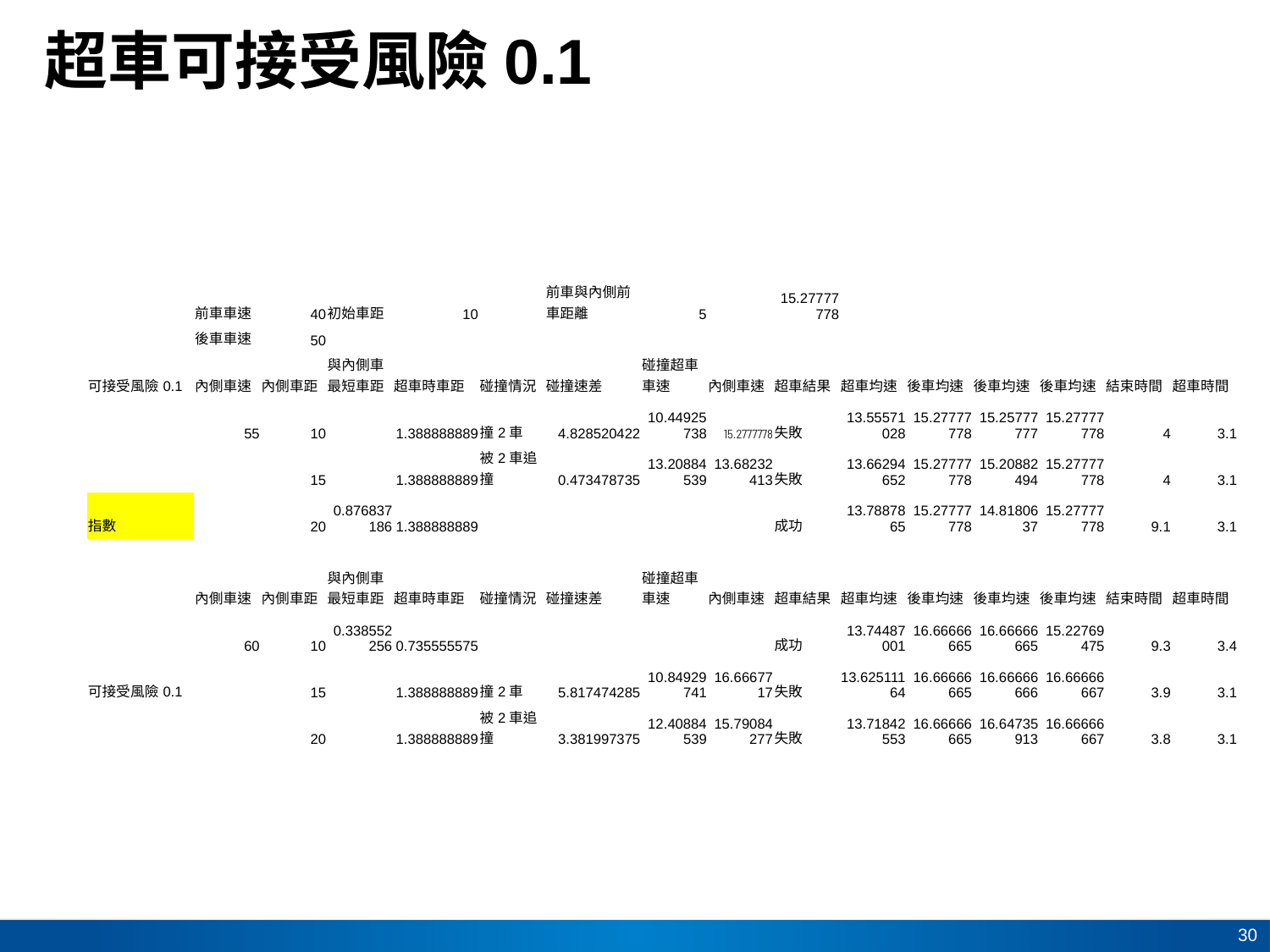

# 超車可接受風險0.1
|  | 前車車速 | 40 | 初始車距 | 10 |  | 前車與內側前車距離 | 5 |  | 15.27777778 |  |  |  |  |  |  |
| --- | --- | --- | --- | --- | --- | --- | --- | --- | --- | --- | --- | --- | --- | --- | --- |
|  | 後車車速 | 50 |  |  |  |  |  |  |  |  |  |  |  |  |  |
| 可接受風險0.1 | 內側車速 | 內側車距 | 與內側車最短車距 | 超車時車距 | 碰撞情況 | 碰撞速差 | 碰撞超車車速 | 內側車速 | 超車結果 | 超車均速 | 後車均速 | 後車均速 | 後車均速 | 結束時間 | 超車時間 |
|  | 55 | 10 |  | 1.388888889 | 撞2車 | 4.828520422 | 10.44925738 | 15.2777778 | 失敗 | 13.55571028 | 15.27777778 | 15.25777777 | 15.27777778 | 4 | 3.1 |
|  |  | 15 |  | 1.388888889 | 被2車追撞 | 0.473478735 | 13.20884539 | 13.68232413 | 失敗 | 13.66294652 | 15.27777778 | 15.20882494 | 15.27777778 | 4 | 3.1 |
| 指數 |  | 20 | 0.876837186 | 1.388888889 |  |  |  |  | 成功 | 13.7887865 | 15.27777778 | 14.8180637 | 15.27777778 | 9.1 | 3.1 |
|  |  |  |  |  |  |  |  |  |  |  |  |  |  |  |  |
|  | 內側車速 | 內側車距 | 與內側車最短車距 | 超車時車距 | 碰撞情況 | 碰撞速差 | 碰撞超車車速 | 內側車速 | 超車結果 | 超車均速 | 後車均速 | 後車均速 | 後車均速 | 結束時間 | 超車時間 |
|  | 60 | 10 | 0.338552256 | 0.735555575 |  |  |  |  | 成功 | 13.74487001 | 16.66666665 | 16.66666665 | 15.22769475 | 9.3 | 3.4 |
| 可接受風險0.1 |  | 15 |  | 1.388888889 | 撞2車 | 5.817474285 | 10.84929741 | 16.6667717 | 失敗 | 13.62511164 | 16.66666665 | 16.66666666 | 16.66666667 | 3.9 | 3.1 |
|  |  | 20 |  | 1.388888889 | 被2車追撞 | 3.381997375 | 12.40884539 | 15.79084277 | 失敗 | 13.71842553 | 16.66666665 | 16.64735913 | 16.66666667 | 3.8 | 3.1 |
30